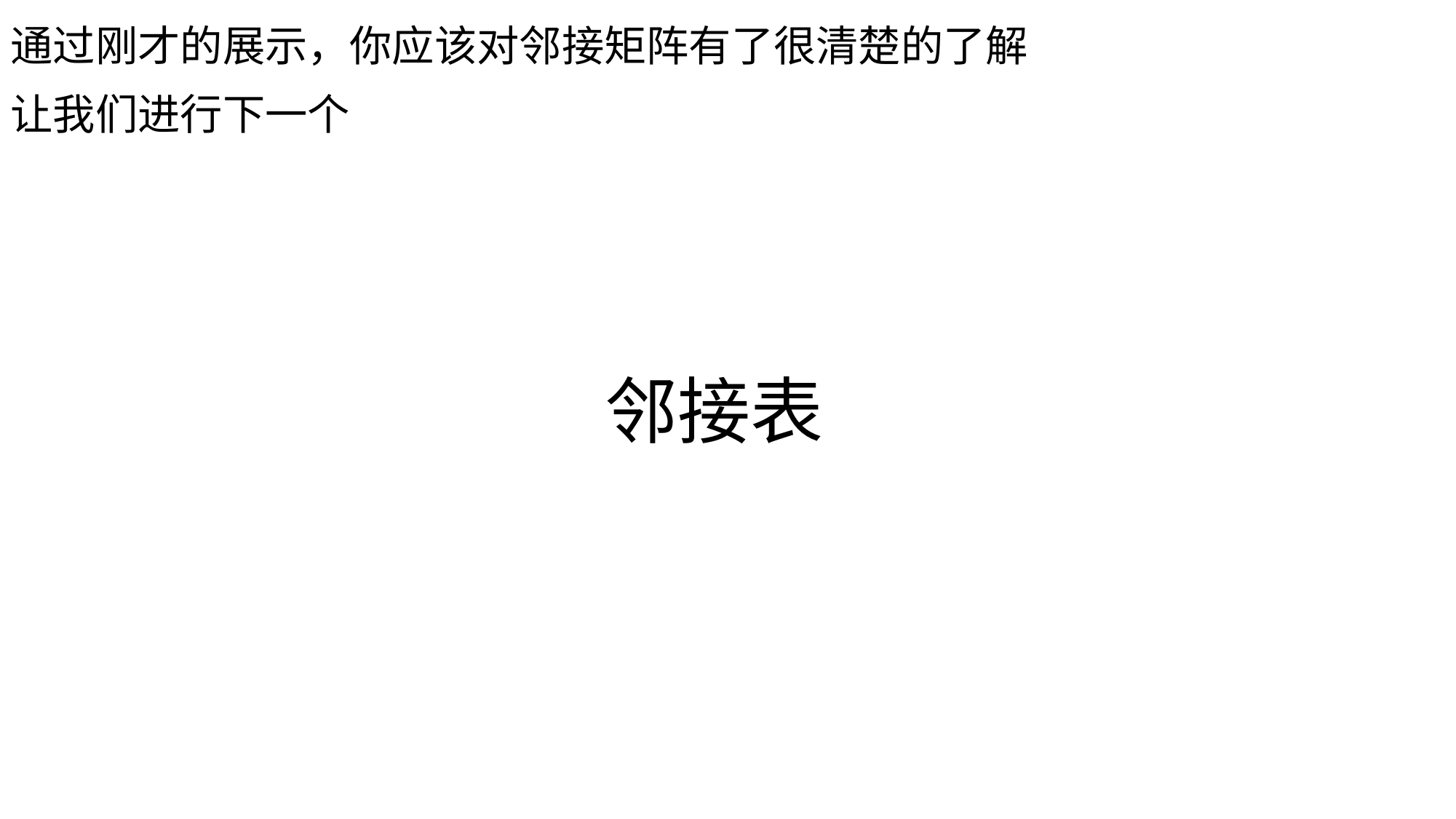

通过刚才的展示，你应该对邻接矩阵有了很清楚的了解
让我们进行下一个
邻接表